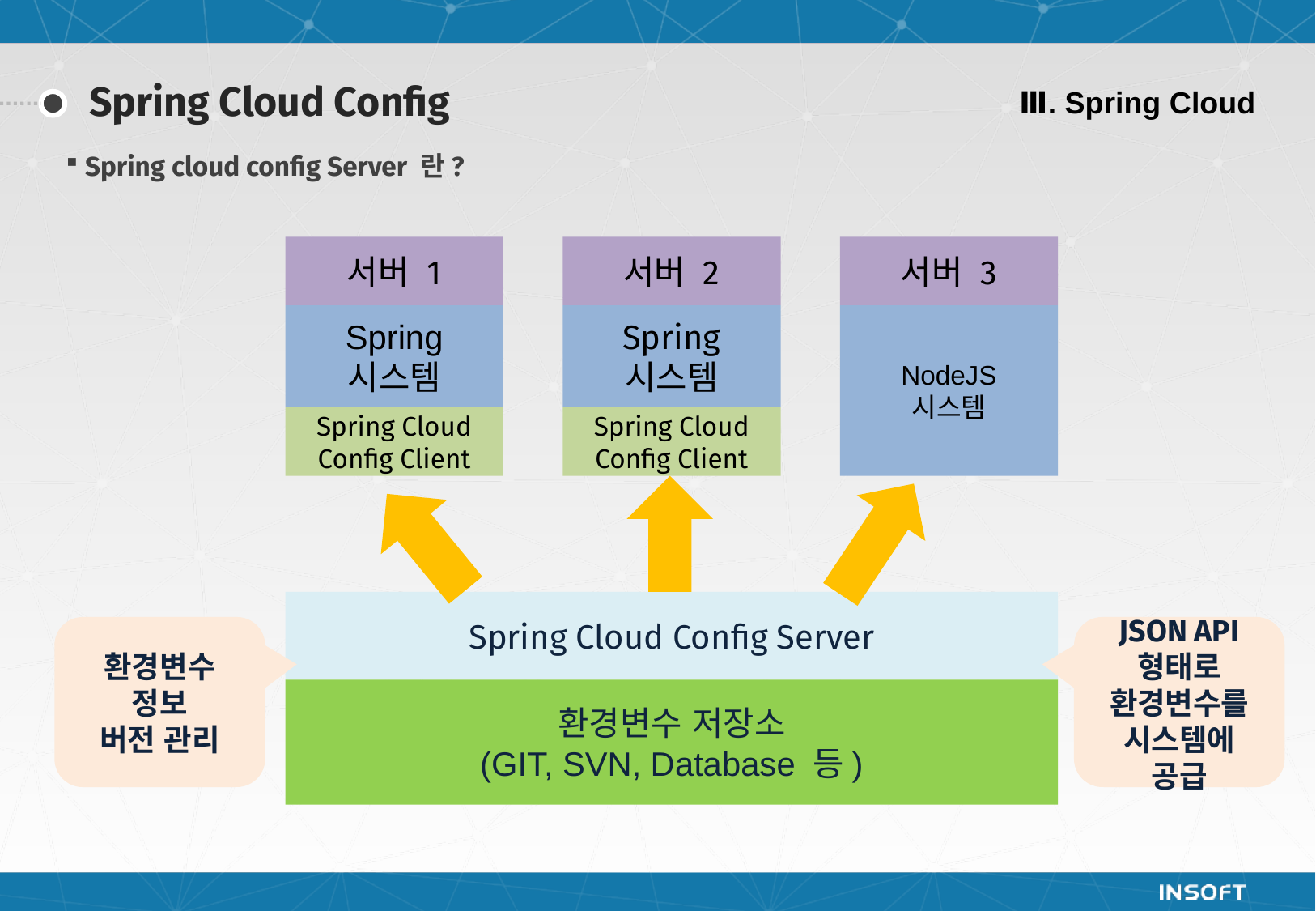

Ⅲ. Spring Cloud
Spring Cloud Config

Spring cloud config Server 란?
서버 1
Spring
시스템
Spring Cloud
Config Client
서버 2
Spring
시스템
Spring Cloud
Config Client
서버 3
NodeJS
시스템

Spring Cloud Config Server
환경변수 정보
버전 관리
JSON API 형태로 환경변수를 시스템에 공급
환경변수 저장소
(GIT, SVN, Database 등)